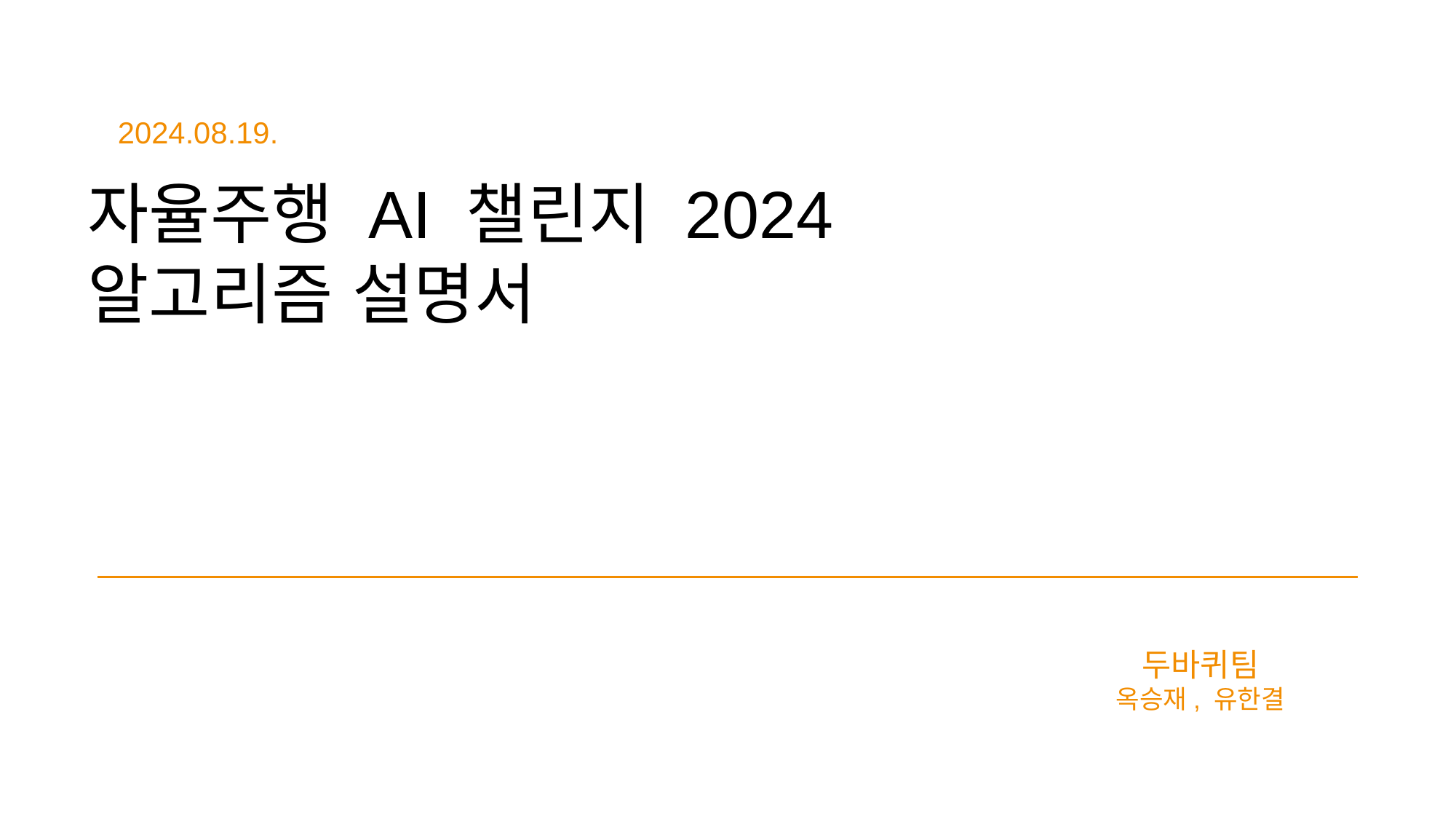

2024.08.19.
자율주행 AI 챌린지 2024
알고리즘 설명서
두바퀴팀
옥승재, 유한결